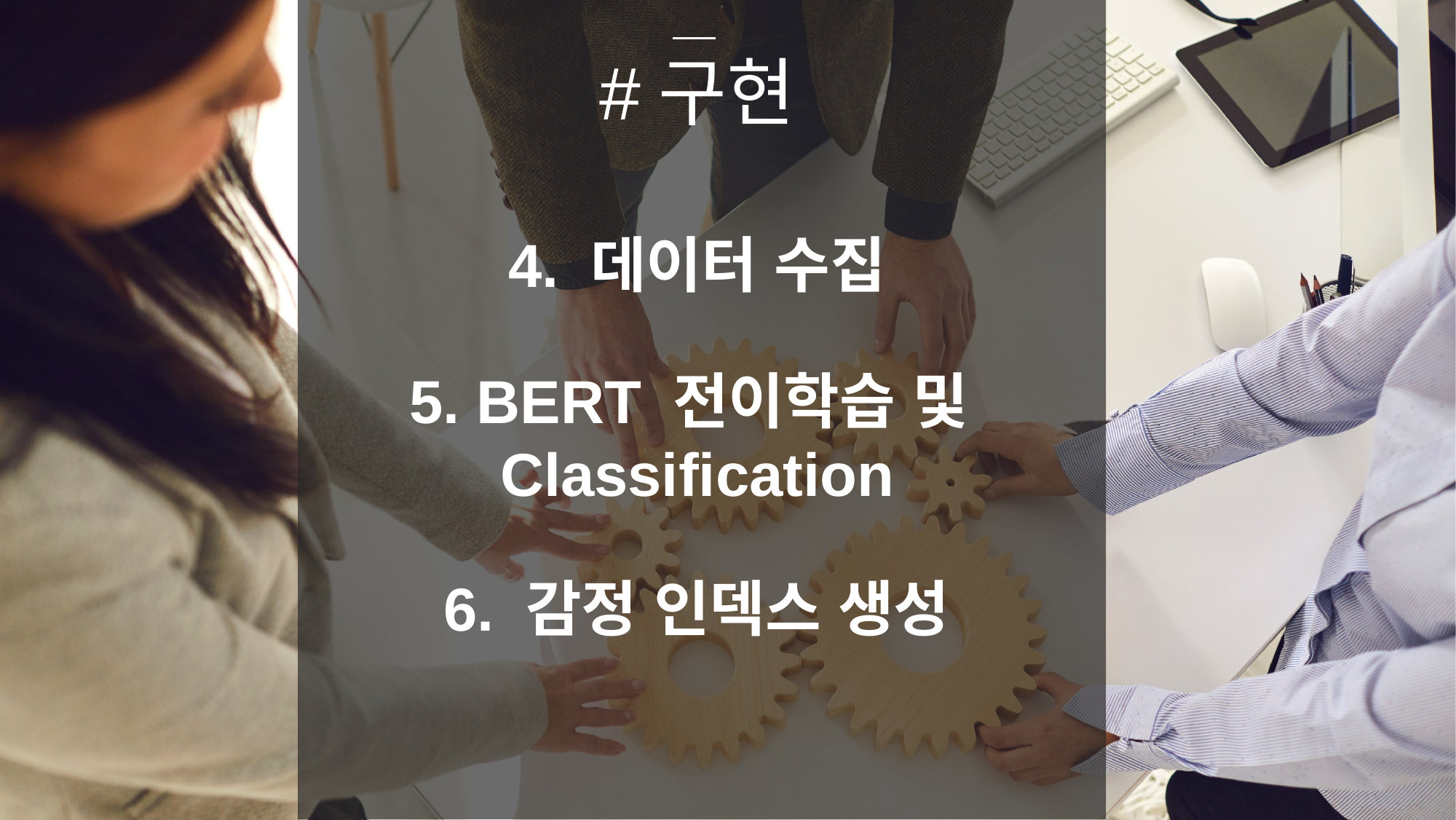

#구현
4. 데이터 수집
5. BERT 전이학습 및
Classification
6. 감정 인덱스 생성